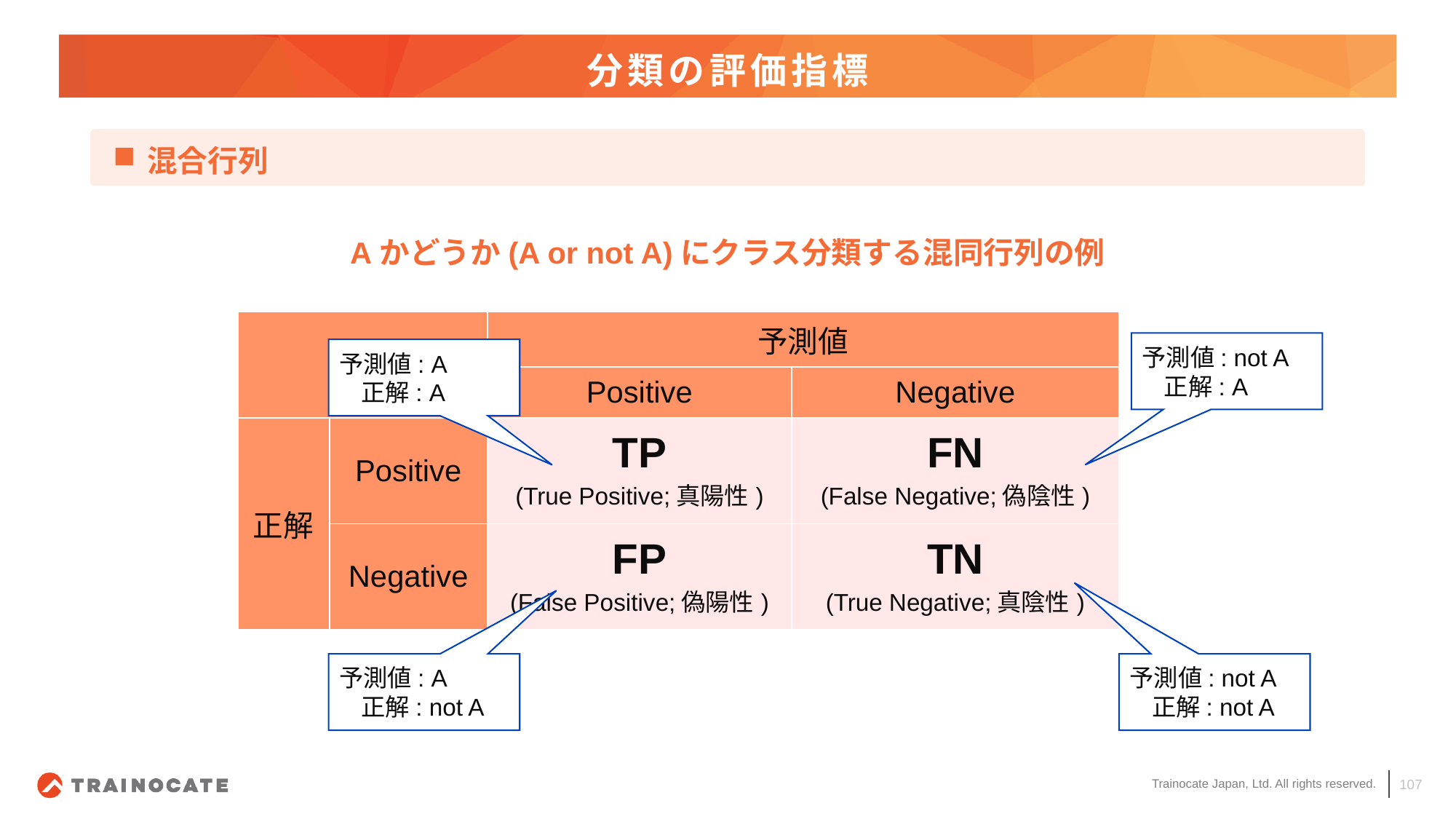

# 分類の評価指標
混合行列
Aかどうか(A or not A)にクラス分類する混同行列の例
|  |  | 予測値 |  |
| --- | --- | --- | --- |
|  |  | Positive | Negative |
| 正解 | Positive | TP (True Positive;真陽性) | FN (False Negative;偽陰性) |
|  | Negative | FP (False Positive;偽陽性) | TN (True Negative;真陰性) |
予測値: not A
   正解: A
予測値: A
   正解: A
予測値: A
   正解: not A
予測値: not A
   正解: not A
107